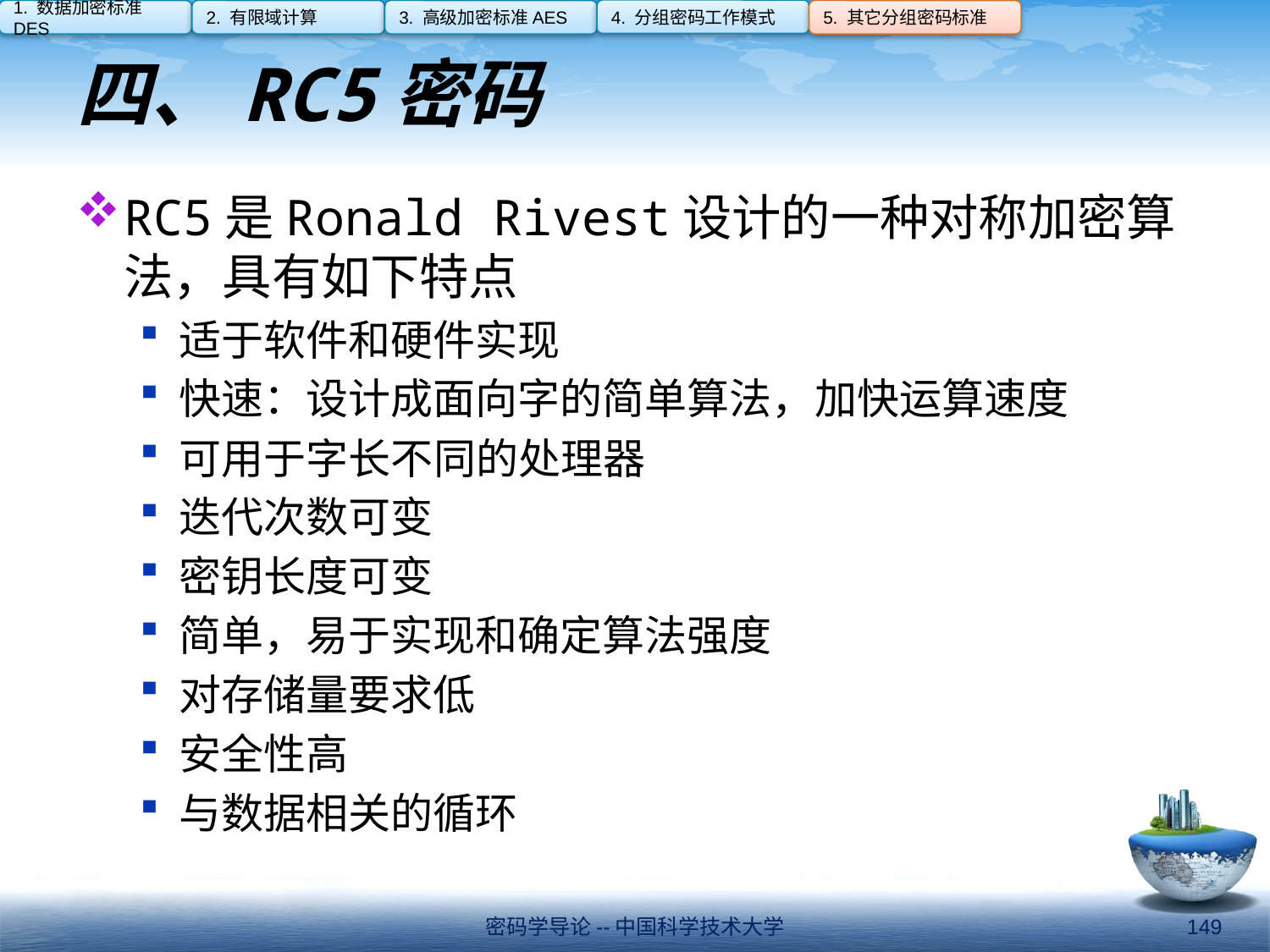

4. 分组密码工作模式
1. 数据加密标准DES
2. 有限域计算
3. 高级加密标准AES
5. 其它分组密码标准
# 四、RC5密码
RC5是Ronald Rivest设计的一种对称加密算法，具有如下特点
适于软件和硬件实现
快速：设计成面向字的简单算法，加快运算速度
可用于字长不同的处理器
迭代次数可变
密钥长度可变
简单，易于实现和确定算法强度
对存储量要求低
安全性高
与数据相关的循环
密码学导论--中国科学技术大学
149